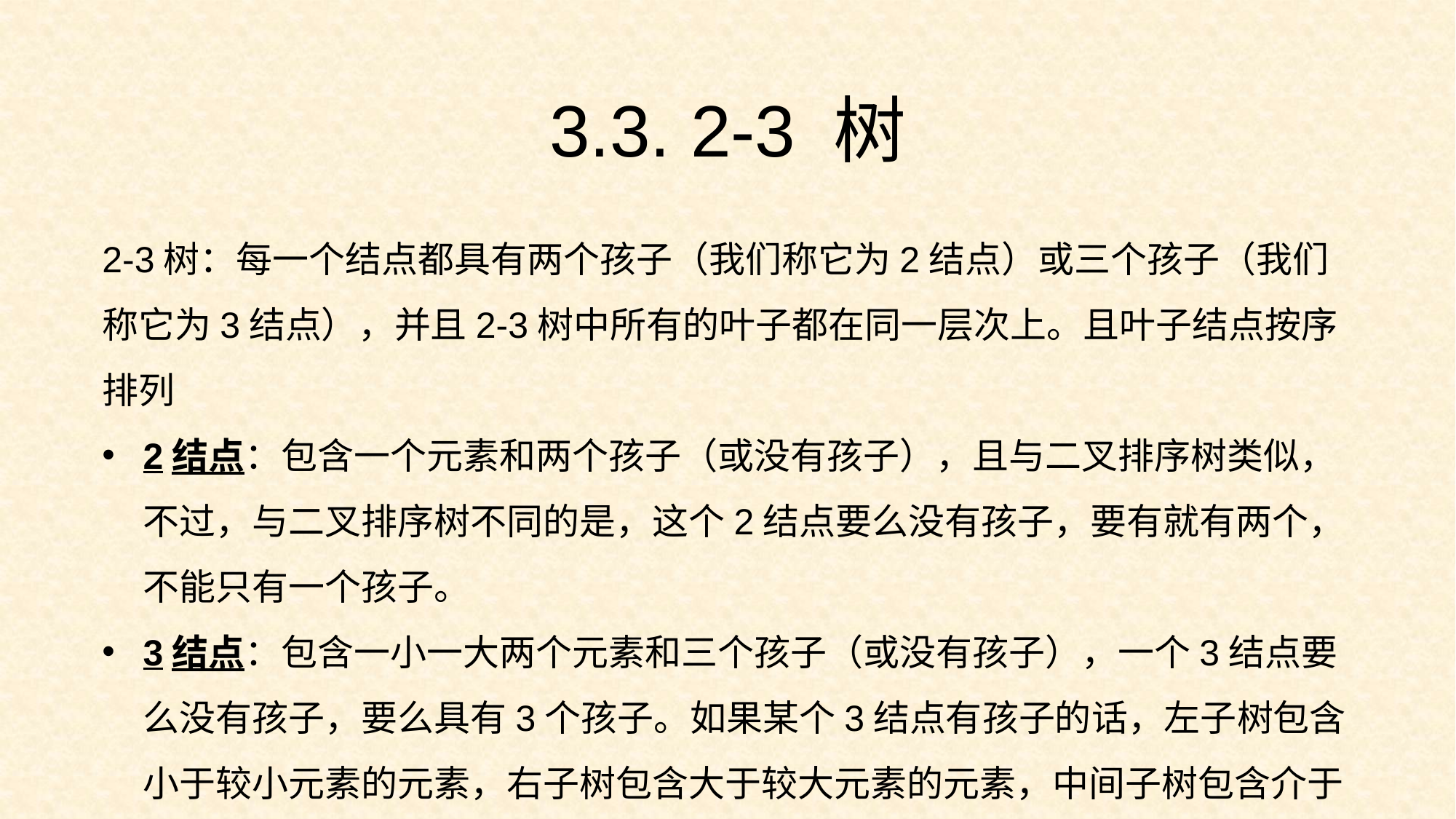

3.3. 2-3 树
2-3树：每一个结点都具有两个孩子（我们称它为2结点）或三个孩子（我们称它为3结点），并且2-3树中所有的叶子都在同一层次上。且叶子结点按序排列
2结点：包含一个元素和两个孩子（或没有孩子），且与二叉排序树类似，不过，与二叉排序树不同的是，这个2结点要么没有孩子，要有就有两个，不能只有一个孩子。
3结点：包含一小一大两个元素和三个孩子（或没有孩子），一个3结点要么没有孩子，要么具有3个孩子。如果某个3结点有孩子的话，左子树包含小于较小元素的元素，右子树包含大于较大元素的元素，中间子树包含介于两元素之间的元素。